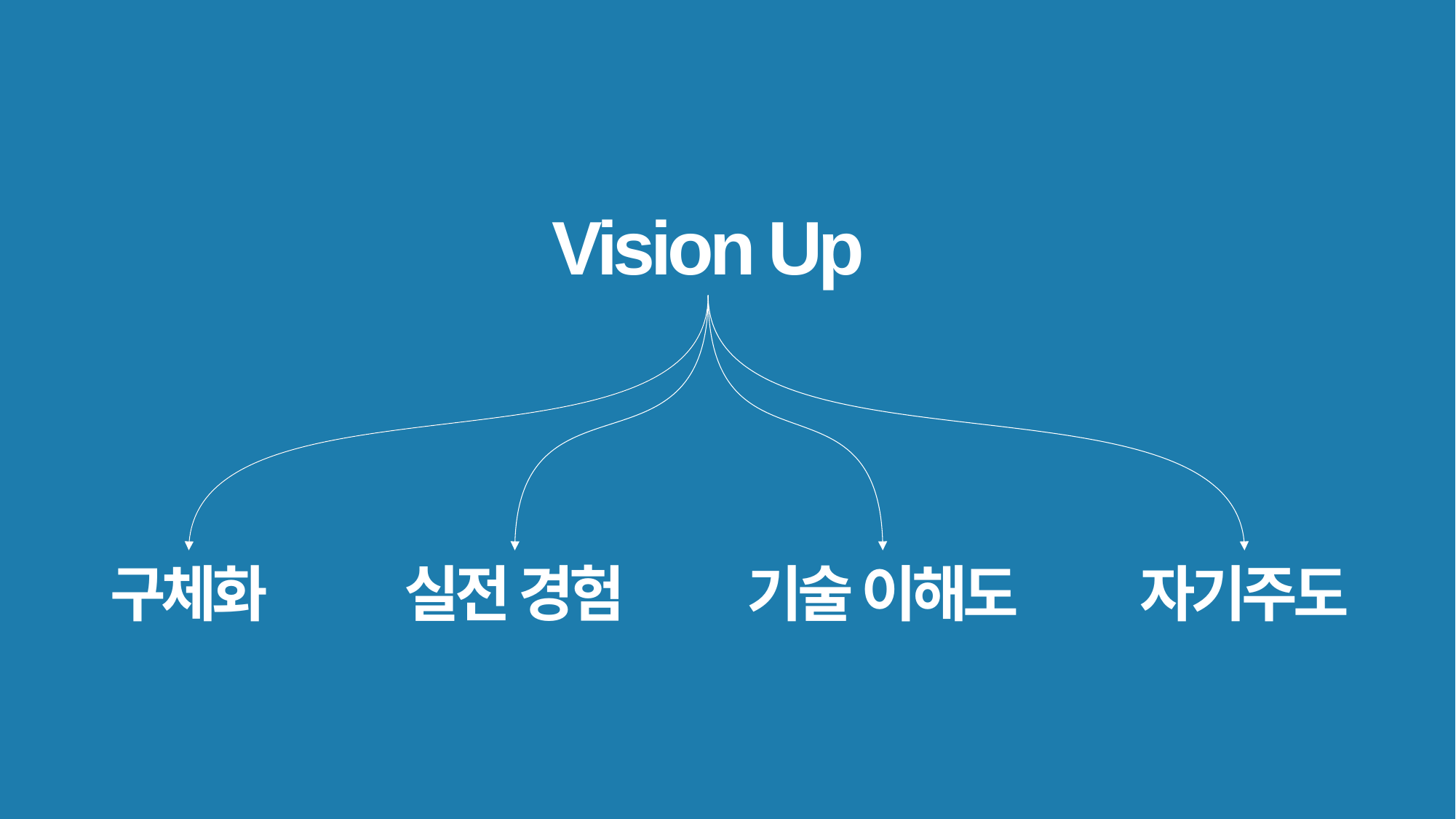

Vision Up
구체화
실전 경험
기술 이해도
자기주도